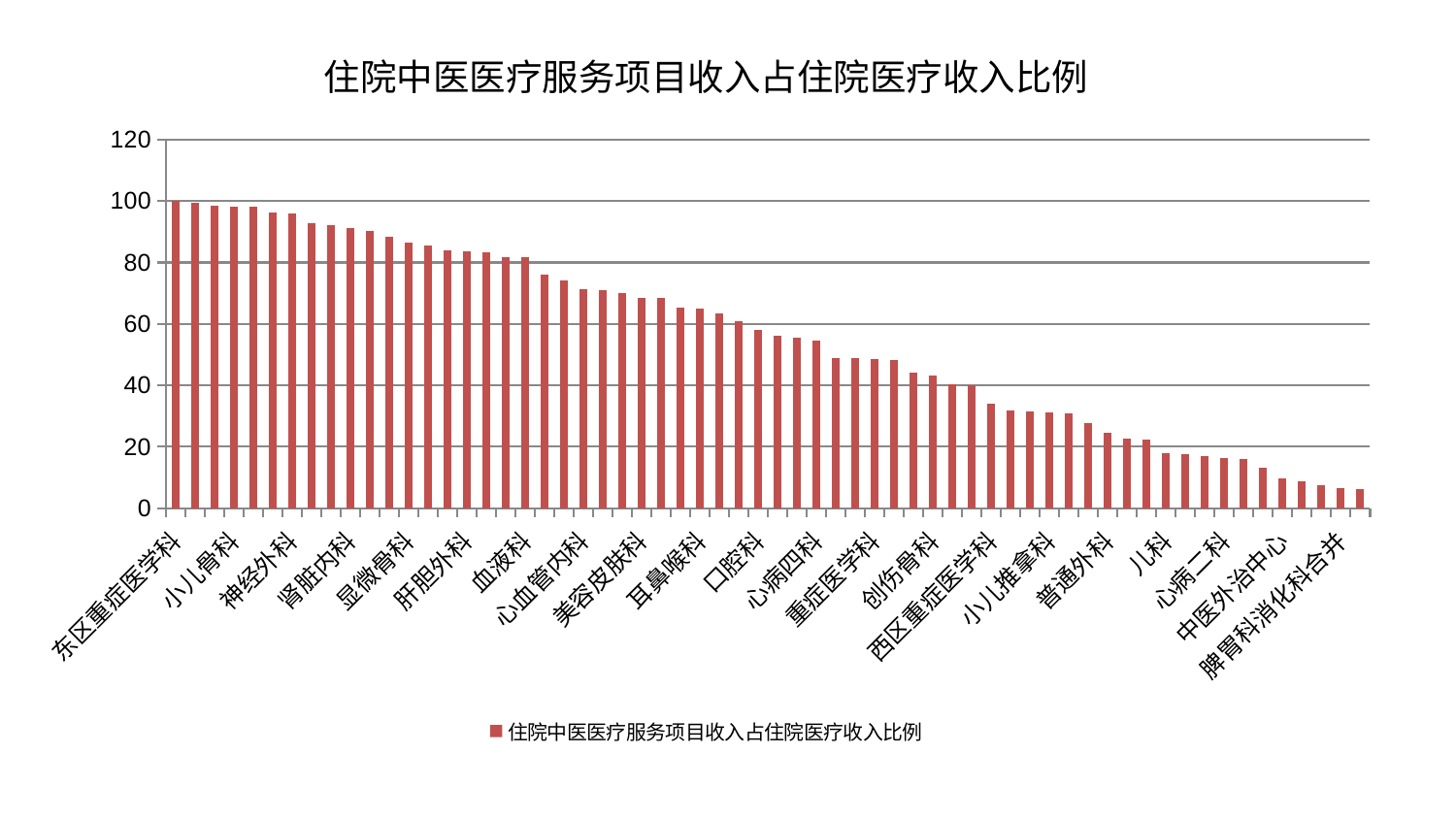

### Chart: 住院中医医疗服务项目收入占住院医疗收入比例

| Category | 住院中医医疗服务项目收入占住院医疗收入比例 |
|---|---|
| 东区重症医学科 | 100.0 |
| 妇科 | 99.3397797909931 |
| 内分泌科 | 98.54850130421552 |
| 小儿骨科 | 98.27565070035196 |
| 骨科 | 98.13802635447007 |
| 肝病科 | 96.14954138237786 |
| 神经外科 | 96.08832569961834 |
| 关节骨科 | 92.90109527417344 |
| 妇科妇二科合并 | 92.04138937745475 |
| 肾脏内科 | 91.20732942886616 |
| 乳腺甲状腺外科 | 90.31399013128356 |
| 心病三科 | 88.4942991916432 |
| 显微骨科 | 86.5888843276997 |
| 康复科 | 85.56703583811985 |
| 肛肠科 | 83.98486756945785 |
| 肝胆外科 | 83.68342057791999 |
| 脾胃病科 | 83.19292616019125 |
| 周围血管科 | 81.67176372278013 |
| 血液科 | 81.61780642136418 |
| 推拿科 | 76.20900906864439 |
| 妇二科 | 74.27655636417589 |
| 心血管内科 | 71.43291185849941 |
| 风湿病科 | 70.8761210486877 |
| 产科 | 70.0351268909099 |
| 美容皮肤科 | 68.5576155388563 |
| 针灸科 | 68.54739158544398 |
| 消化内科 | 65.16772122542355 |
| 耳鼻喉科 | 65.12335551509513 |
| 中医经典科 | 63.345376084899506 |
| 微创骨科 | 60.84410868208702 |
| 口腔科 | 58.167022201597575 |
| 脊柱骨科 | 56.122794794219956 |
| 东区肾病科 | 55.390972143238415 |
| 心病四科 | 54.63821403644989 |
| 心病一科 | 48.89034444027598 |
| 脑病三科 | 48.80674250850466 |
| 重症医学科 | 48.746410347304696 |
| 脑病二科 | 48.29112505646881 |
| 呼吸内科 | 44.27331359530357 |
| 创伤骨科 | 43.10486305706064 |
| 综合内科 | 40.28188284267899 |
| 运动损伤骨科 | 40.0968560825617 |
| 西区重症医学科 | 33.89098618603873 |
| 男科 | 31.81423221817544 |
| 皮肤科 | 31.401104586633224 |
| 小儿推拿科 | 31.266409537524016 |
| 肿瘤内科 | 30.776258308881353 |
| 老年医学科 | 27.83179884858006 |
| 普通外科 | 24.48023965801799 |
| 医院 | 22.54270402824512 |
| 泌尿外科 | 22.497072203433124 |
| 儿科 | 17.929422128150748 |
| 神经内科 | 17.484251584267938 |
| 胸外科 | 17.054118043224317 |
| 心病二科 | 16.303495982541293 |
| 身心医学科 | 16.04412113680251 |
| 眼科 | 13.254617170652267 |
| 中医外治中心 | 9.77665968515144 |
| 脑病一科 | 8.734259622550162 |
| 肾病科 | 7.375359847751077 |
| 脾胃科消化科合并 | 6.722381553363186 |
| 治未病中心 | 6.356532352133798 |
269